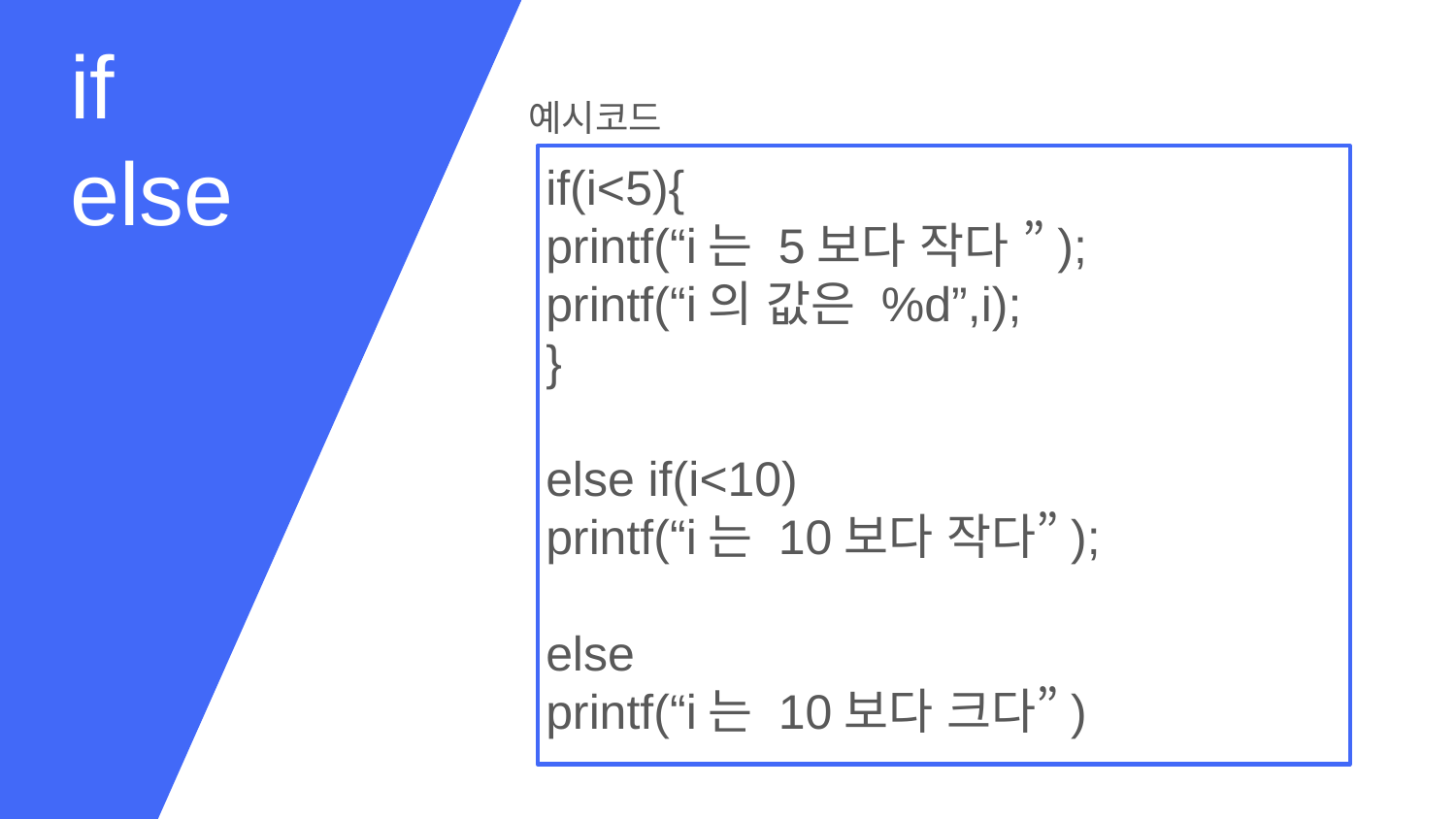

if
else
예시코드

if(i<5){
printf(“i는 5보다 작다 ”);
printf(“i의 값은 %d”,i);
}

else if(i<10)
printf(“i는 10보다 작다”);

else
printf(“i는 10보다 크다”)